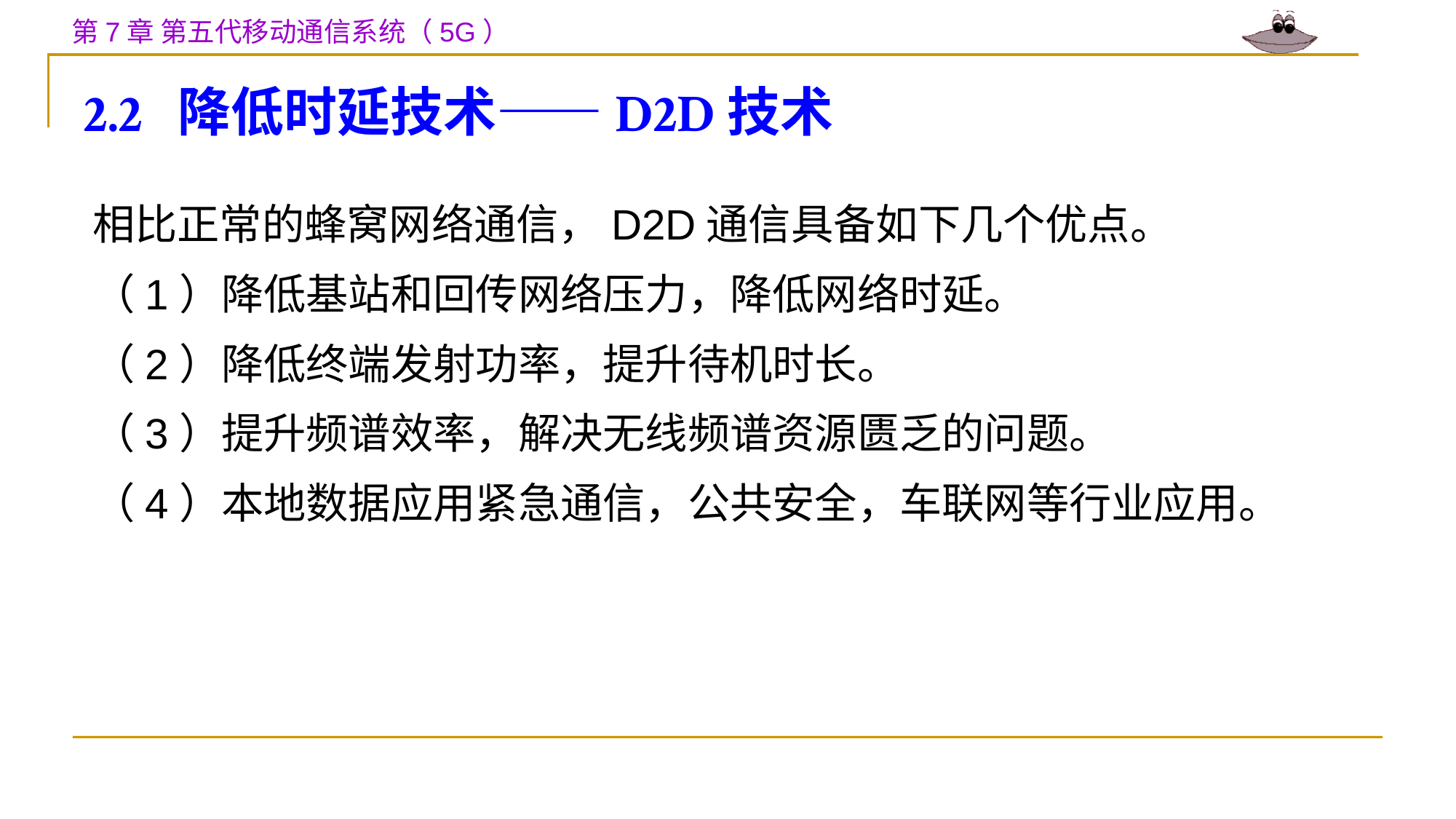

# 2.2  降低时延技术——D2D技术
相比正常的蜂窝网络通信，D2D通信具备如下几个优点。
（1）降低基站和回传网络压力，降低网络时延。
（2）降低终端发射功率，提升待机时长。
（3）提升频谱效率，解决无线频谱资源匮乏的问题。
（4）本地数据应用紧急通信，公共安全，车联网等行业应用。